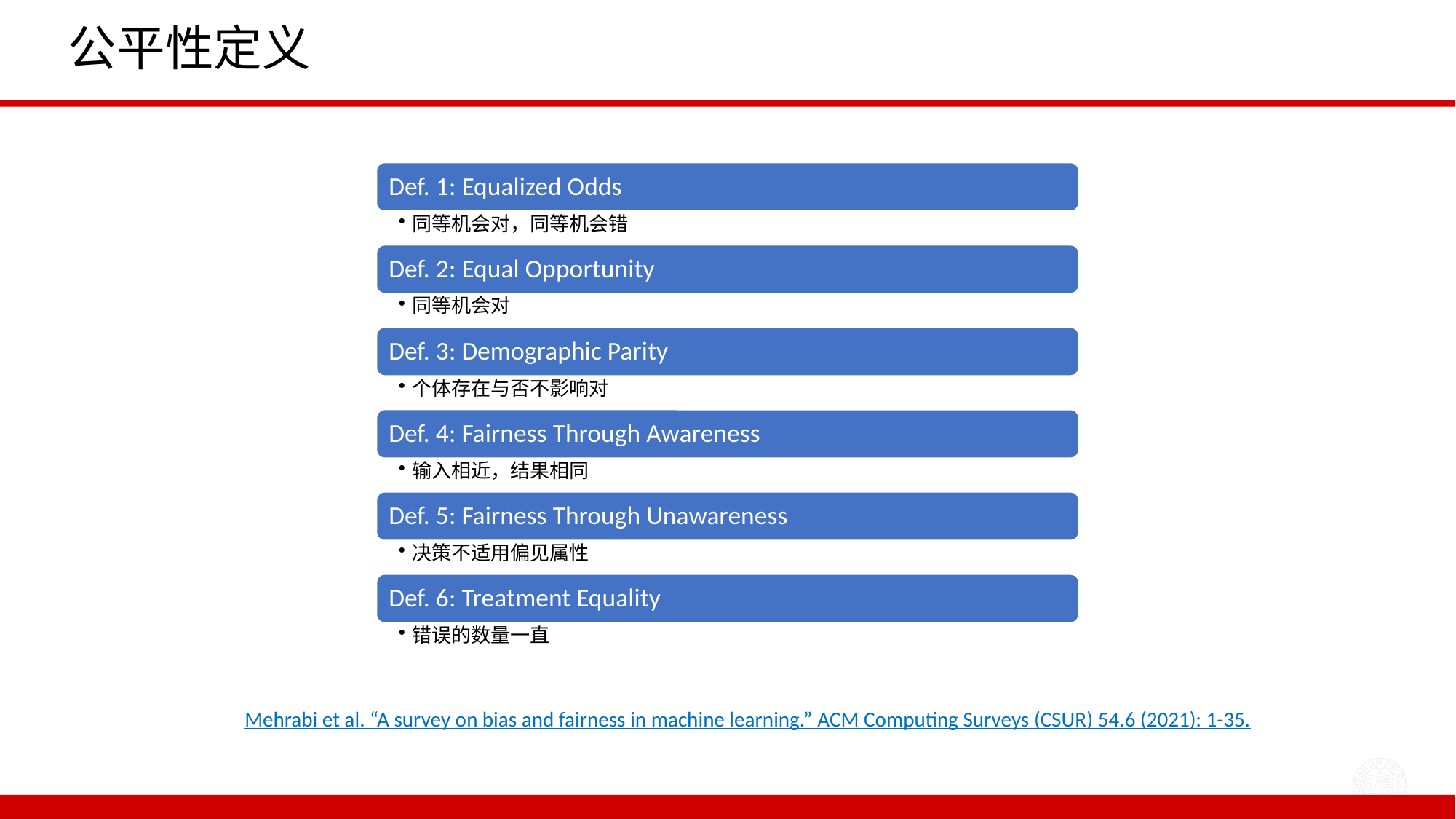

# 公平性定义
Def. 1: Equalized Odds
同等机会对，同等机会错
Def. 2: Equal Opportunity
同等机会对
Def. 3: Demographic Parity
个体存在与否不影响对
Def. 4: Fairness Through Awareness
输入相近，结果相同
Def. 5: Fairness Through Unawareness
决策不适用偏见属性
Def. 6: Treatment Equality
错误的数量一直
Mehrabi et al. “A survey on bias and fairness in machine learning.” ACM Computing Surveys (CSUR) 54.6 (2021): 1-35.